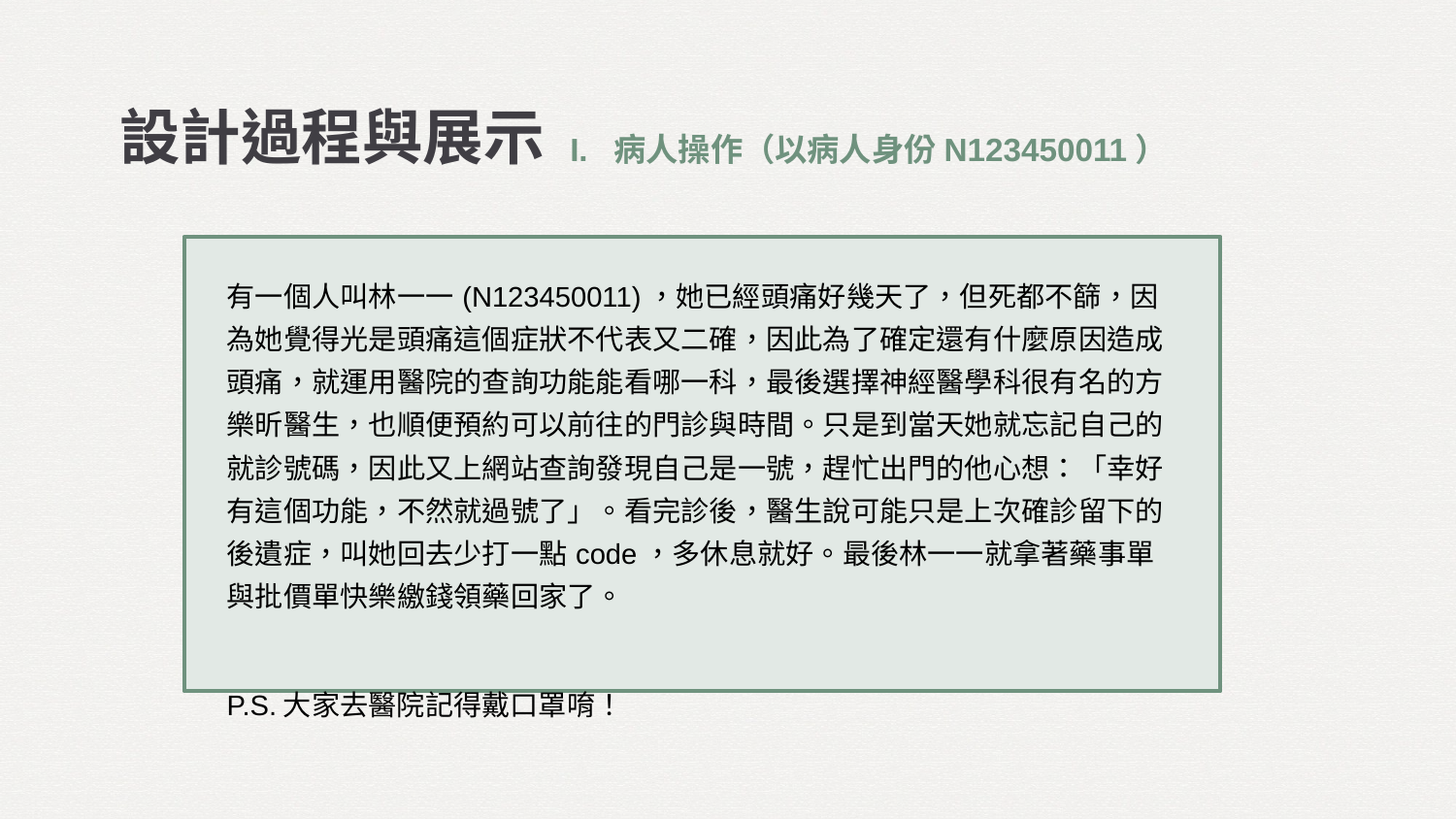

設計過程與展示
I.  病人操作（以病人身份N123450011）

| 有一個人叫林一一(N123450011)，她已經頭痛好幾天了，但死都不篩，因為她覺得光是頭痛這個症狀不代表又二確，因此為了確定還有什麼原因造成頭痛，就運用醫院的查詢功能能看哪一科，最後選擇神經醫學科很有名的方樂昕醫生，也順便預約可以前往的門診與時間。只是到當天她就忘記自己的就診號碼，因此又上網站查詢發現自己是一號，趕忙出門的他心想：「幸好有這個功能，不然就過號了」。看完診後，醫生說可能只是上次確診留下的後遺症，叫她回去少打一點code，多休息就好。最後林一一就拿著藥事單與批價單快樂繳錢領藥回家了。 P.S.大家去醫院記得戴口罩唷！ |
| --- |